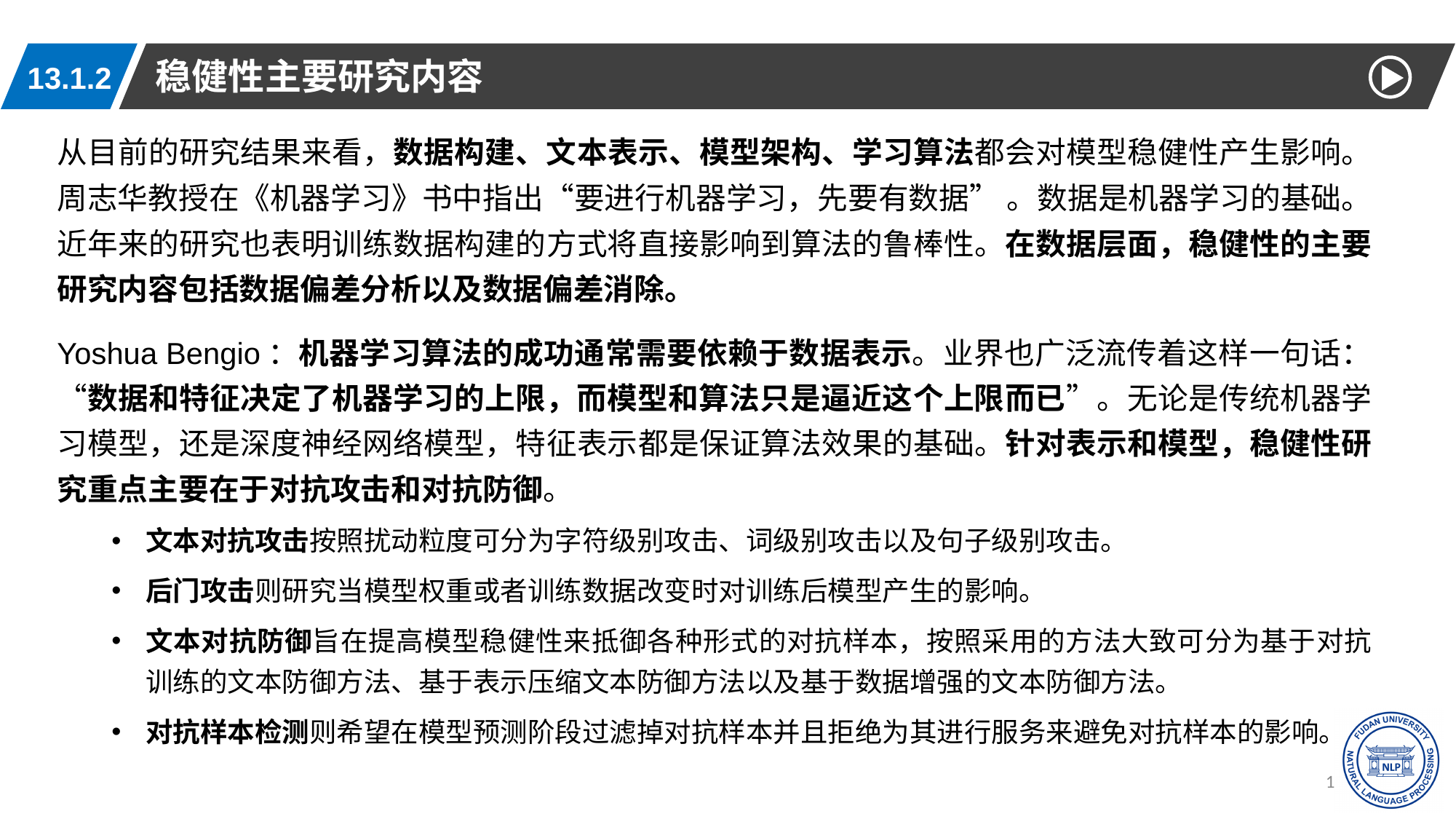

稳健性主要研究内容
13.1.2

从目前的研究结果来看，数据构建、文本表示、模型架构、学习算法都会对模型稳健性产生影响。周志华教授在《机器学习》书中指出“要进行机器学习，先要有数据” 。数据是机器学习的基础。近年来的研究也表明训练数据构建的方式将直接影响到算法的鲁棒性。在数据层面，稳健性的主要研究内容包括数据偏差分析以及数据偏差消除。
Yoshua Bengio：机器学习算法的成功通常需要依赖于数据表示。业界也广泛流传着这样一句话：“数据和特征决定了机器学习的上限，而模型和算法只是逼近这个上限而已”。无论是传统机器学习模型，还是深度神经网络模型，特征表示都是保证算法效果的基础。针对表示和模型，稳健性研究重点主要在于对抗攻击和对抗防御。
文本对抗攻击按照扰动粒度可分为字符级别攻击、词级别攻击以及句子级别攻击。
后门攻击则研究当模型权重或者训练数据改变时对训练后模型产生的影响。
文本对抗防御旨在提高模型稳健性来抵御各种形式的对抗样本，按照采用的方法大致可分为基于对抗训练的文本防御方法、基于表示压缩文本防御方法以及基于数据增强的文本防御方法。
对抗样本检测则希望在模型预测阶段过滤掉对抗样本并且拒绝为其进行服务来避免对抗样本的影响。
10